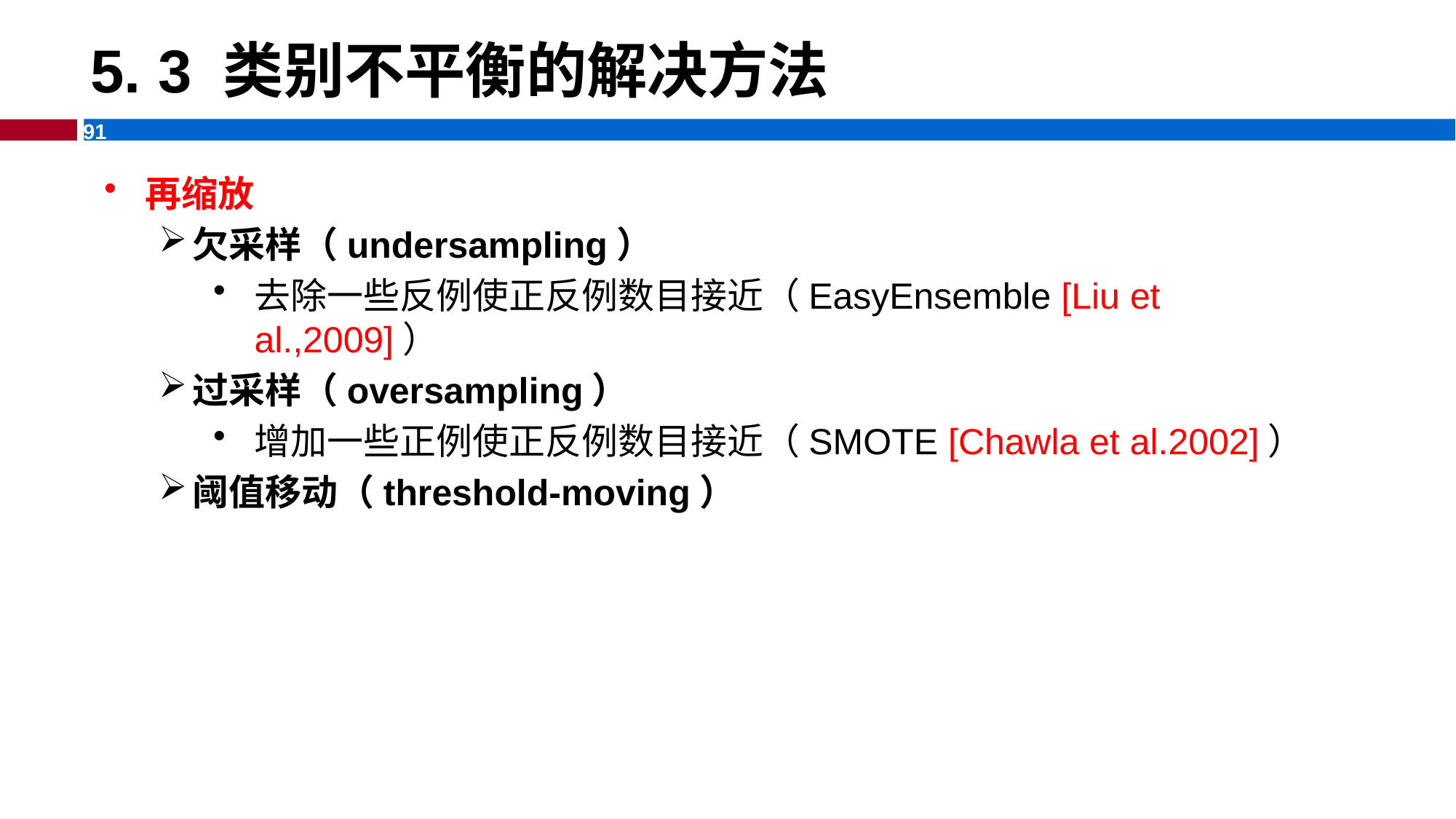

# 5. 3 类别不平衡的解决方法
再缩放
欠采样（undersampling）
去除一些反例使正反例数目接近（EasyEnsemble [Liu et al.,2009]）
过采样（oversampling）
增加一些正例使正反例数目接近（SMOTE [Chawla et al.2002]）
阈值移动（threshold-moving）